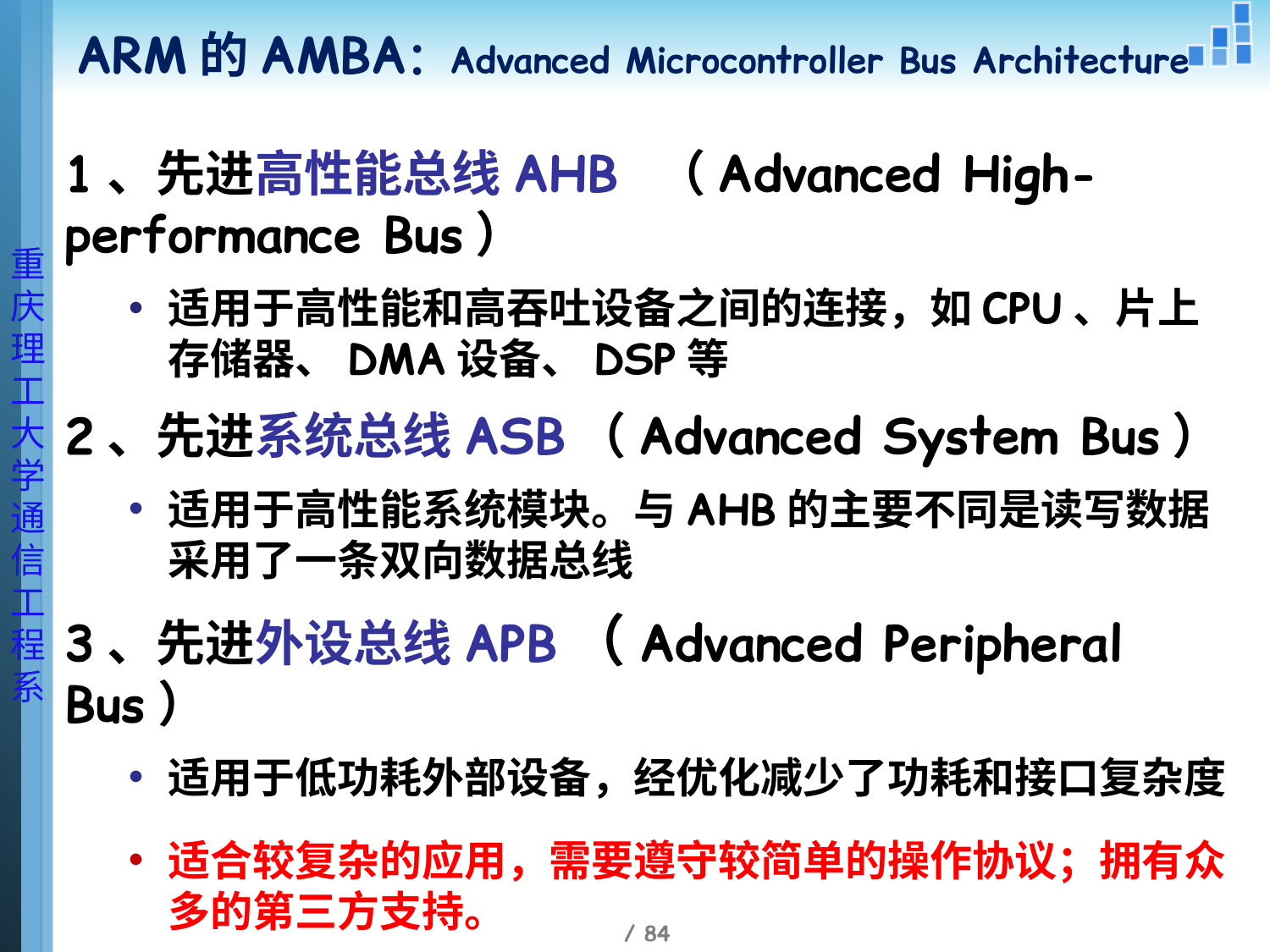

# ARM的AMBA: Advanced Microcontroller Bus Architecture
1、先进高性能总线AHB （Advanced High-performance Bus）
适用于高性能和高吞吐设备之间的连接，如CPU、片上存储器、DMA设备、DSP等
2、先进系统总线ASB（Advanced System Bus）
适用于高性能系统模块。与AHB的主要不同是读写数据采用了一条双向数据总线
3、先进外设总线APB（Advanced Peripheral Bus）
适用于低功耗外部设备，经优化减少了功耗和接口复杂度
适合较复杂的应用，需要遵守较简单的操作协议；拥有众多的第三方支持。
19
/ 84